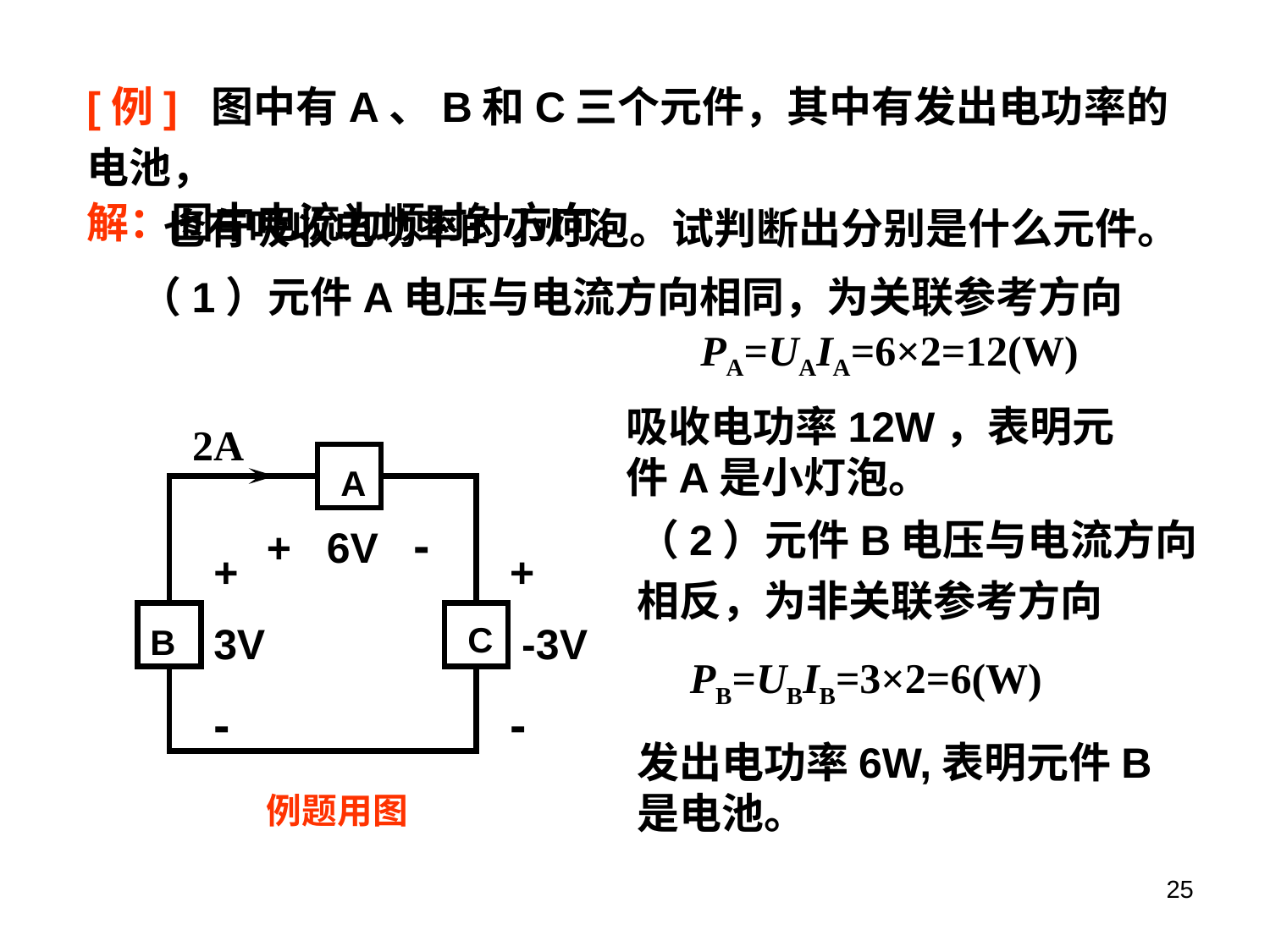

[例]  图中有A、B和C三个元件，其中有发出电功率的电池，
       也有吸收电功率的小灯泡。试判断出分别是什么元件。
解：图中电流为顺时针方向。
（1）元件A电压与电流方向相同，为关联参考方向
PA=UAIA=6×2=12(W)
吸收电功率12W，表明元件A是小灯泡。
2A

A

+   6V   -
+
3V
-
+
 -3V
-

C
B
例题用图
（2）元件B电压与电流方向相反，为非关联参考方向
PB=UBIB=3×2=6(W)
发出电功率6W,表明元件B 是电池。
25